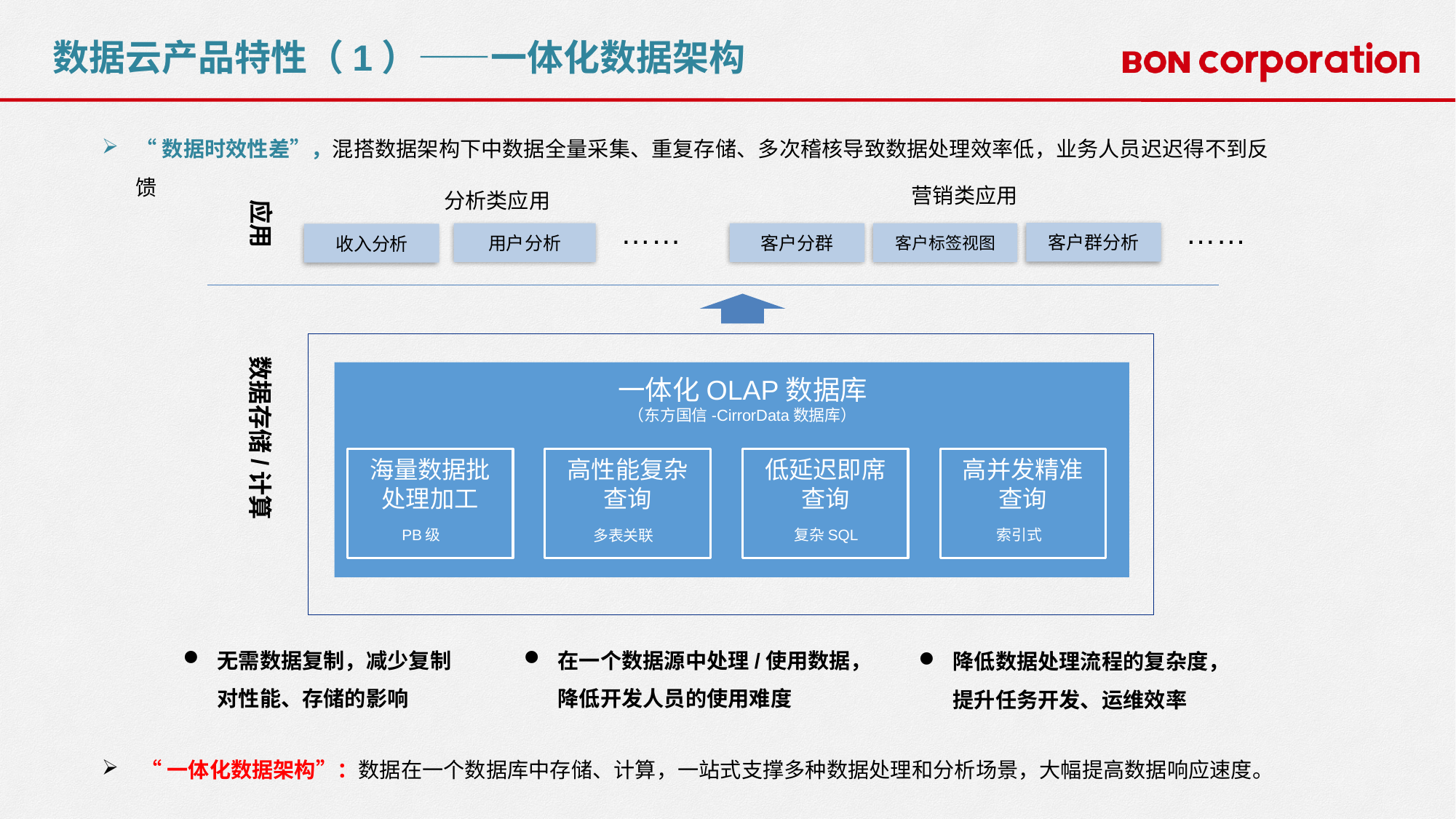

数据云产品特性（1）——一体化数据架构
“数据时效性差”，混搭数据架构下中数据全量采集、重复存储、多次稽核导致数据处理效率低，业务人员迟迟得不到反馈
营销类应用
分析类应用
应用
……
……
客户群分析
客户标签视图
用户分析
客户分群
收入分析

数据存储/计算

一体化OLAP数据库
（东方国信-CirrorData数据库）
海量数据批处理加工
高并发精准查询
高性能复杂查询
低延迟即席查询
索引式
PB级
复杂SQL
多表关联
无需数据复制，减少复制对性能、存储的影响
在一个数据源中处理/使用数据，降低开发人员的使用难度
降低数据处理流程的复杂度，提升任务开发、运维效率
 “一体化数据架构”：数据在一个数据库中存储、计算，一站式支撑多种数据处理和分析场景，大幅提高数据响应速度。